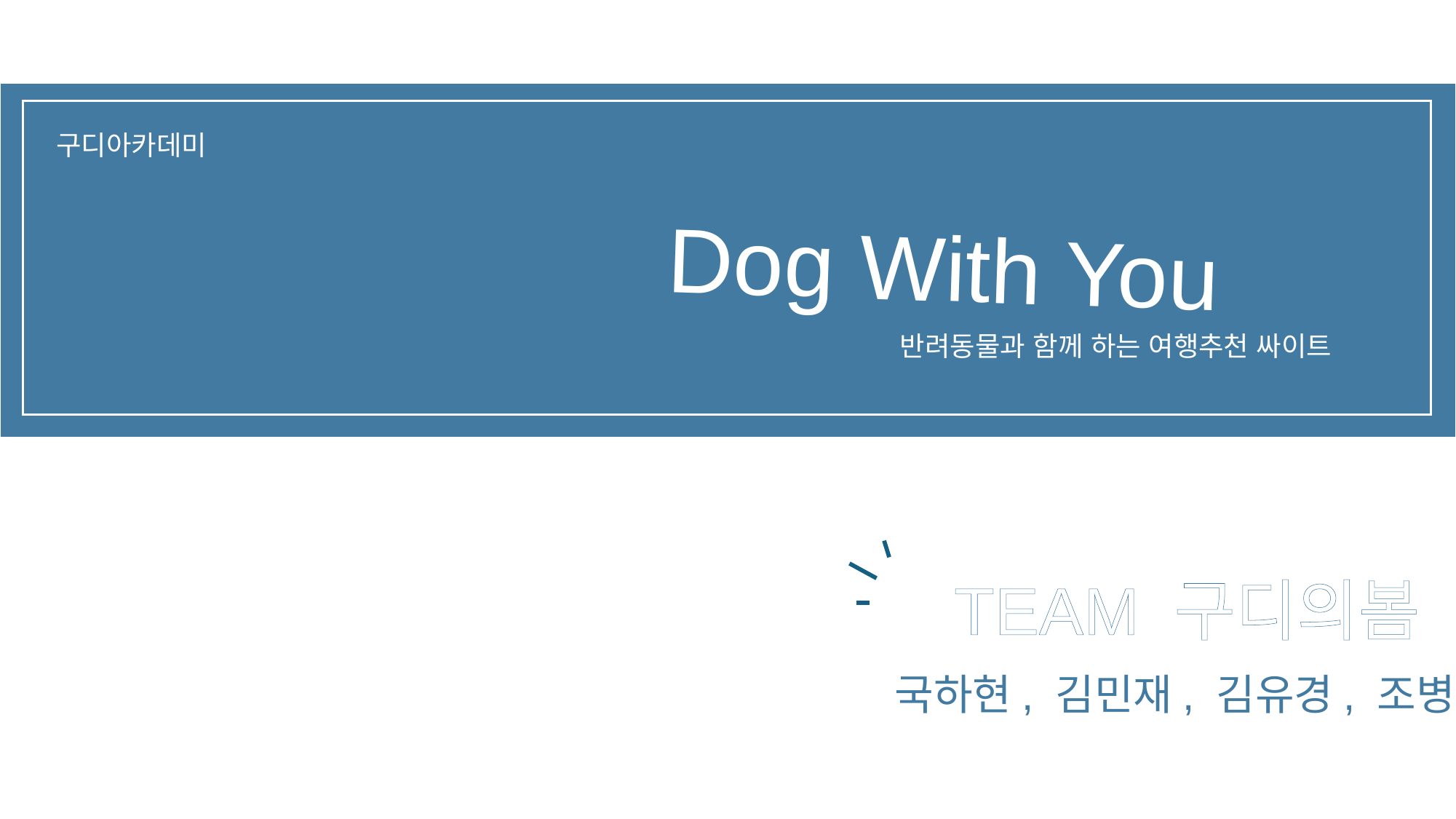

구디아카데미
Dog With You
반려동물과 함께 하는 여행추천 싸이트
TEAM 구디의봄
국하현, 김민재, 김유경, 조병철